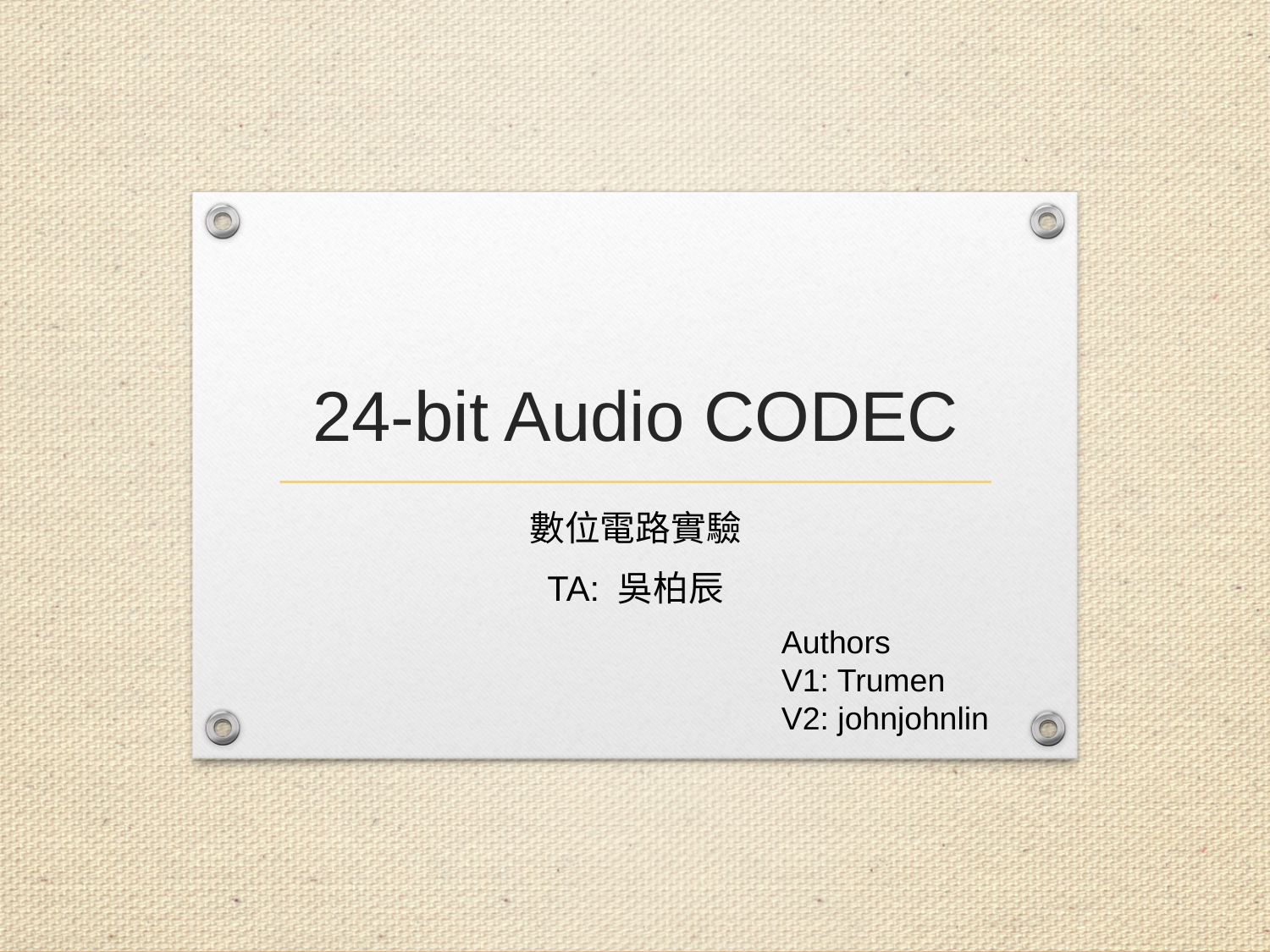

# 24-bit Audio CODEC
數位電路實驗
TA: 吳柏辰
Authors
V1: Trumen
V2: johnjohnlin